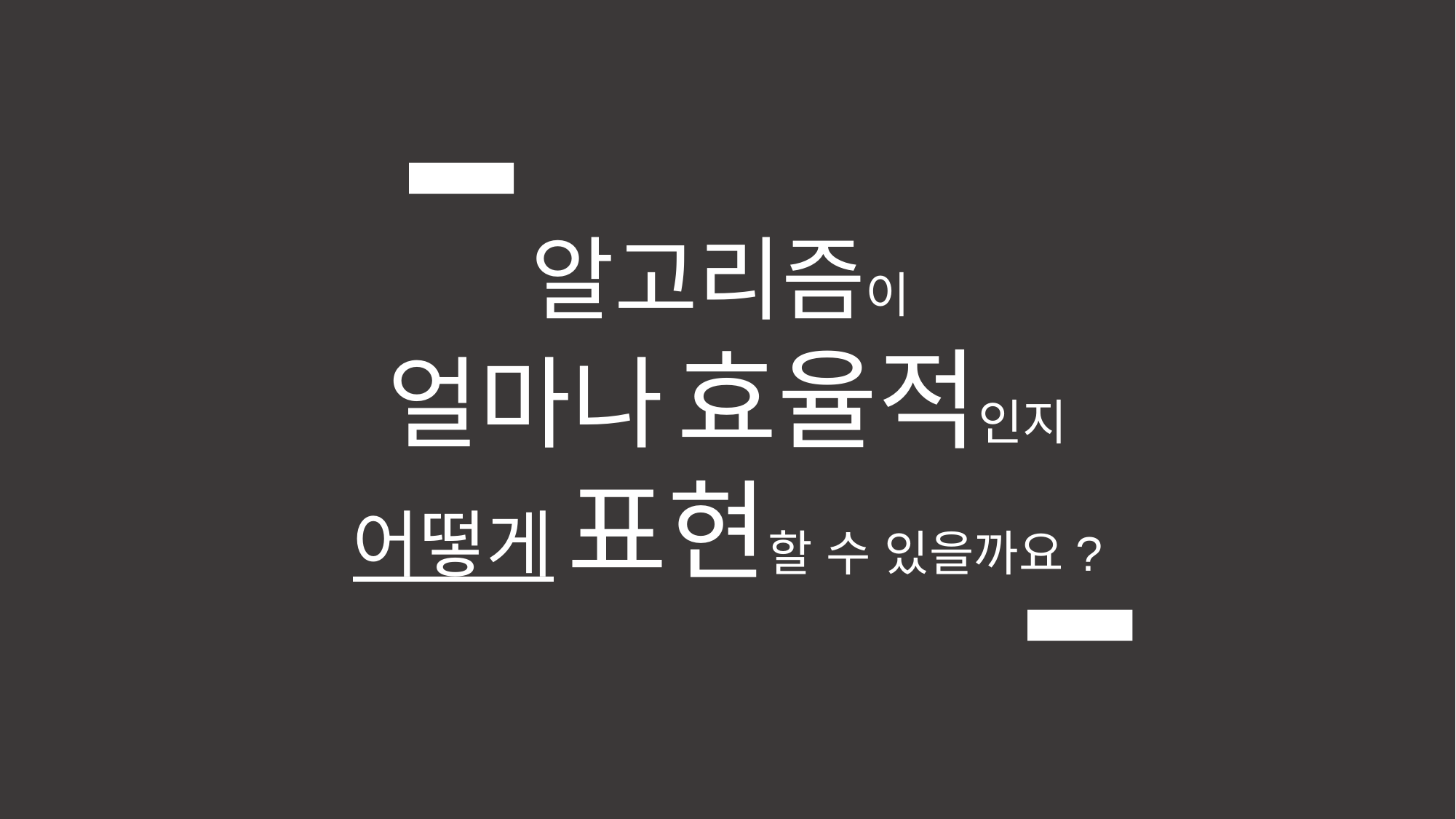

알고리즘이
얼마나 효율적인지
어떻게 표현할 수 있을까요?